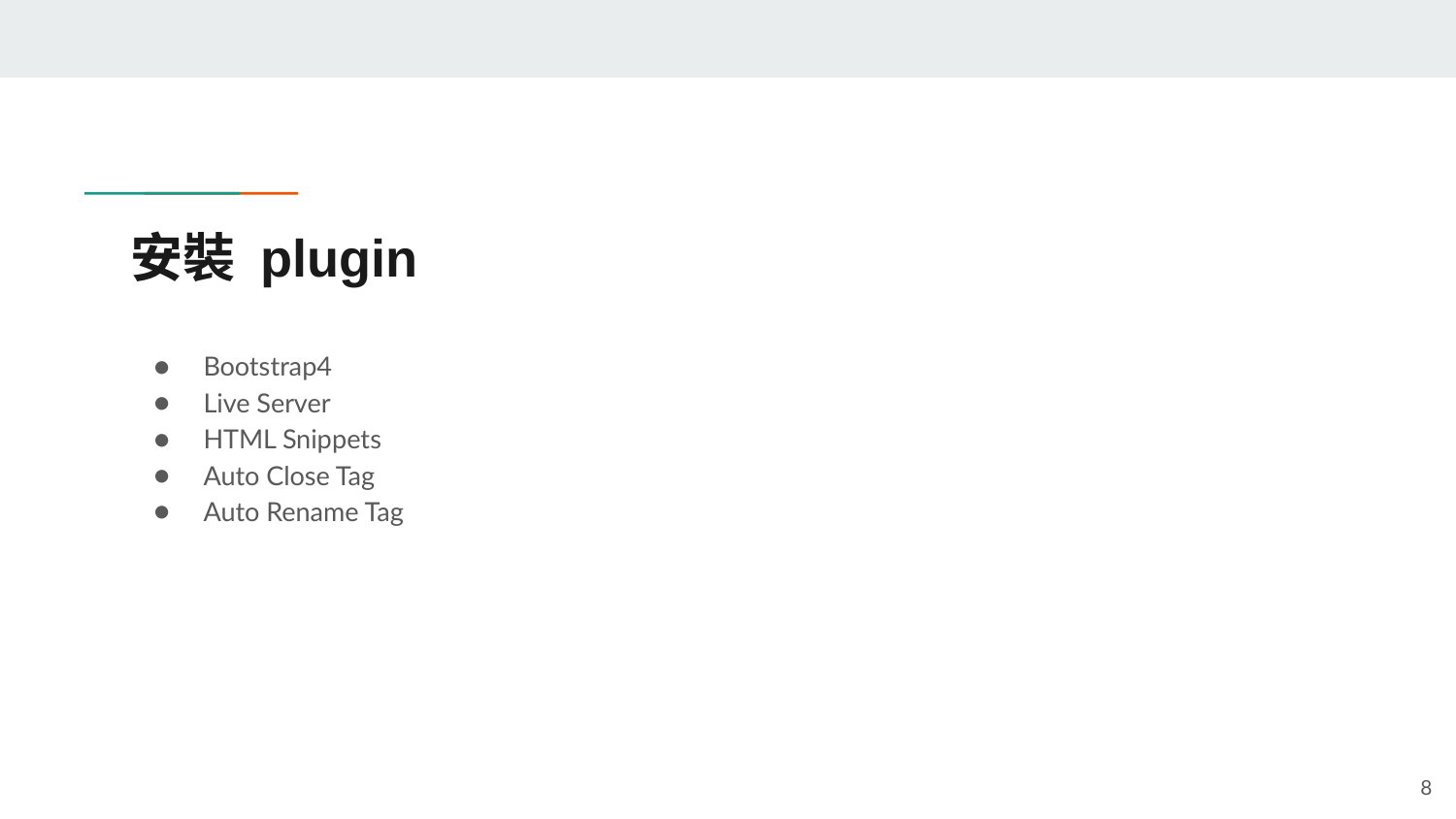

# 安裝 plugin
Bootstrap4
Live Server
HTML Snippets
Auto Close Tag
Auto Rename Tag
8